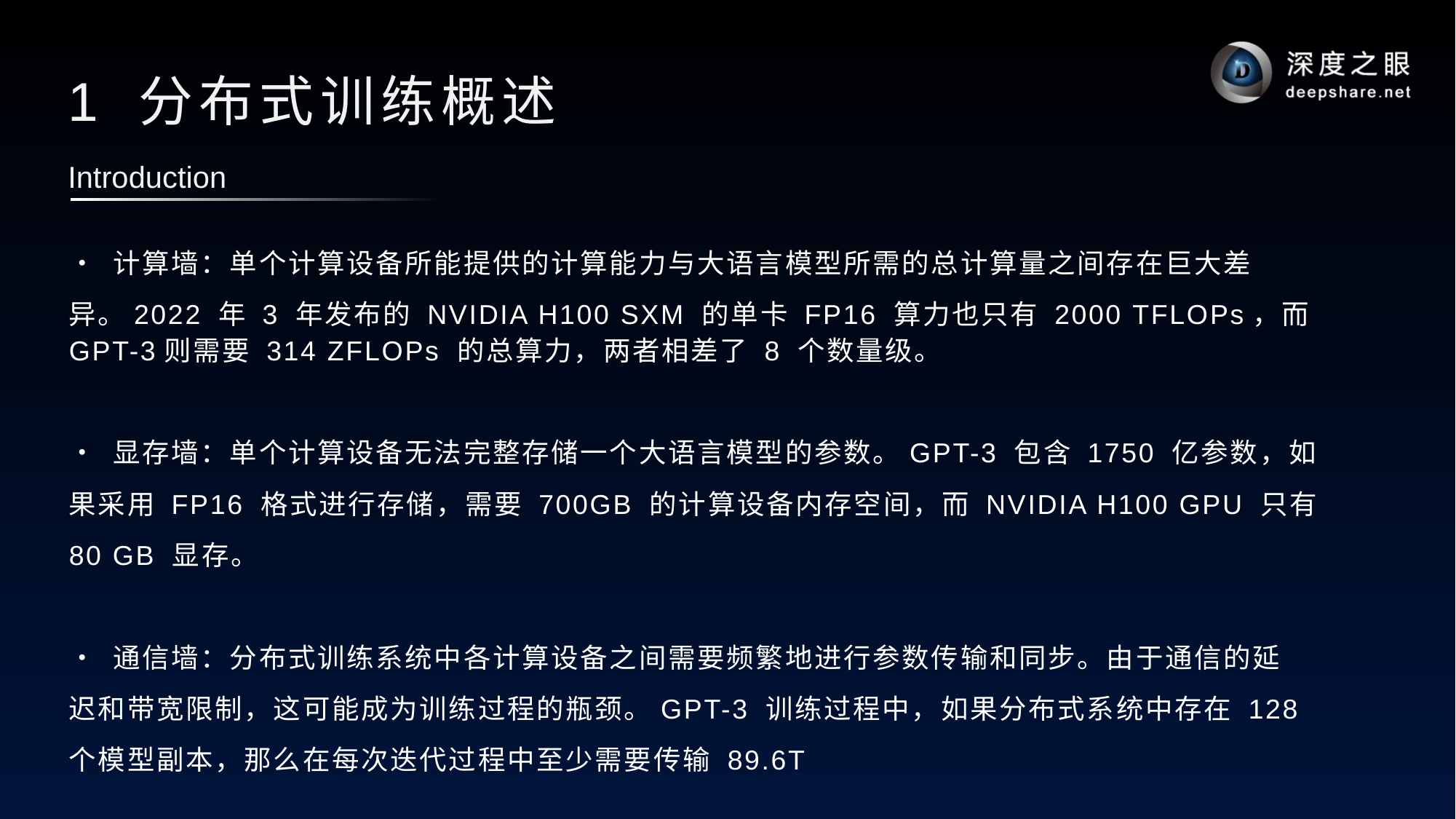

# 1 分布式训练概述
Introduction
• 计算墙：单个计算设备所能提供的计算能力与大语言模型所需的总计算量之间存在巨大差
异。2022 年 3 年发布的 NVIDIA H100 SXM 的单卡 FP16 算力也只有 2000 TFLOPs，而 GPT-3则需要 314 ZFLOPs 的总算力，两者相差了 8 个数量级。

• 显存墙：单个计算设备无法完整存储一个大语言模型的参数。GPT-3 包含 1750 亿参数，如
果采用 FP16 格式进行存储，需要 700GB 的计算设备内存空间，而 NVIDIA H100 GPU 只有
80 GB 显存。

• 通信墙：分布式训练系统中各计算设备之间需要频繁地进行参数传输和同步。由于通信的延
迟和带宽限制，这可能成为训练过程的瓶颈。GPT-3 训练过程中，如果分布式系统中存在 128
个模型副本，那么在每次迭代过程中至少需要传输 89.6T